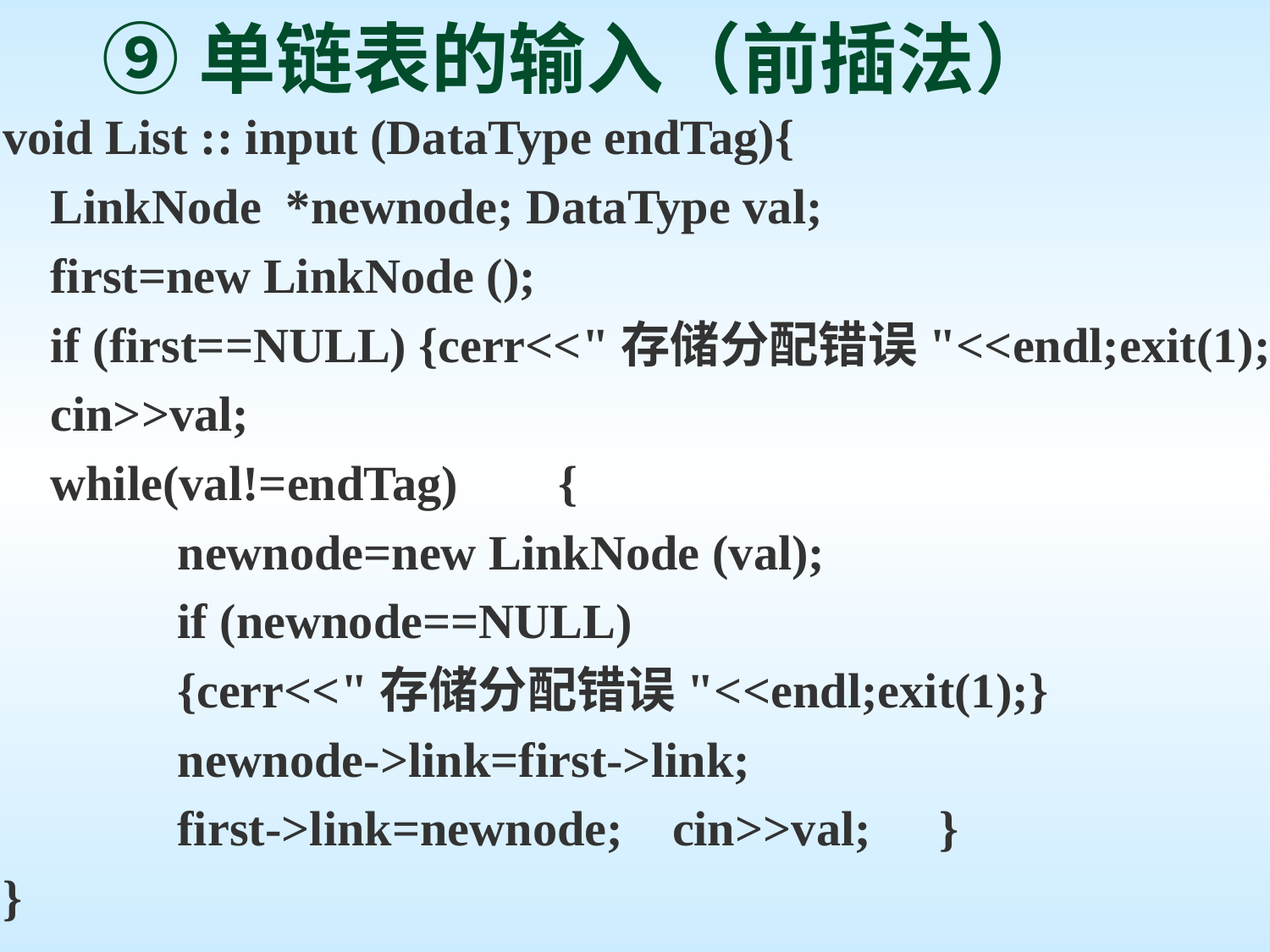

# ⑨单链表的输入（前插法）
void List :: input (DataType endTag){
	LinkNode  *newnode; DataType val;
	first=new LinkNode ();
	if (first==NULL) {cerr<<"存储分配错误"<<endl;exit(1);}
	cin>>val;
	while(val!=endTag)   	{
		newnode=new LinkNode (val);
		if (newnode==NULL)
             	{cerr<<"存储分配错误"<<endl;exit(1);}
		newnode->link=first->link;
		first->link=newnode;    cin>>val;  	}
}